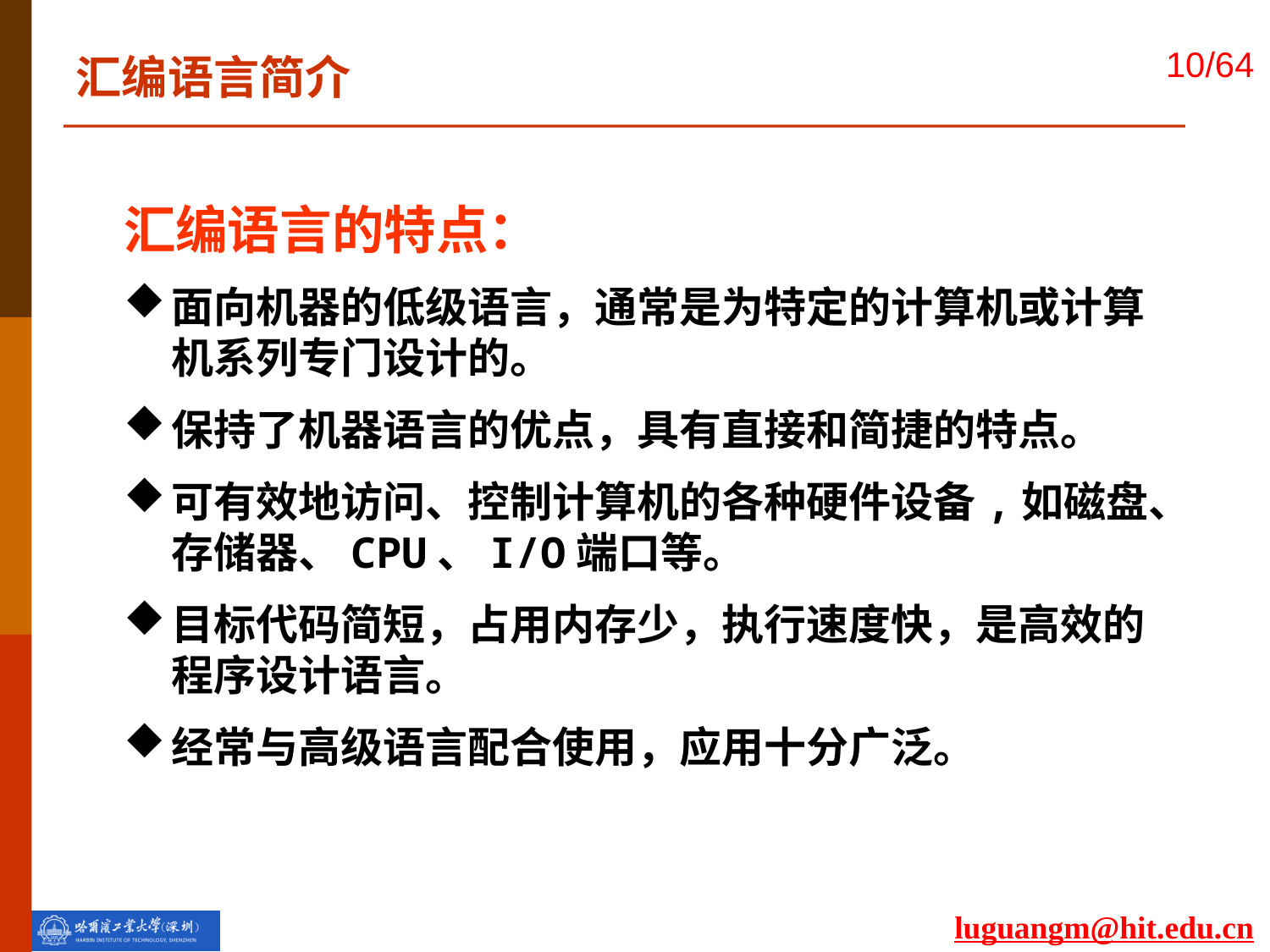

汇编语言简介
汇编语言的特点：
面向机器的低级语言，通常是为特定的计算机或计算机系列专门设计的。
保持了机器语言的优点，具有直接和简捷的特点。
可有效地访问、控制计算机的各种硬件设备,如磁盘、存储器、CPU、I/O端口等。
目标代码简短，占用内存少，执行速度快，是高效的程序设计语言。
经常与高级语言配合使用，应用十分广泛。